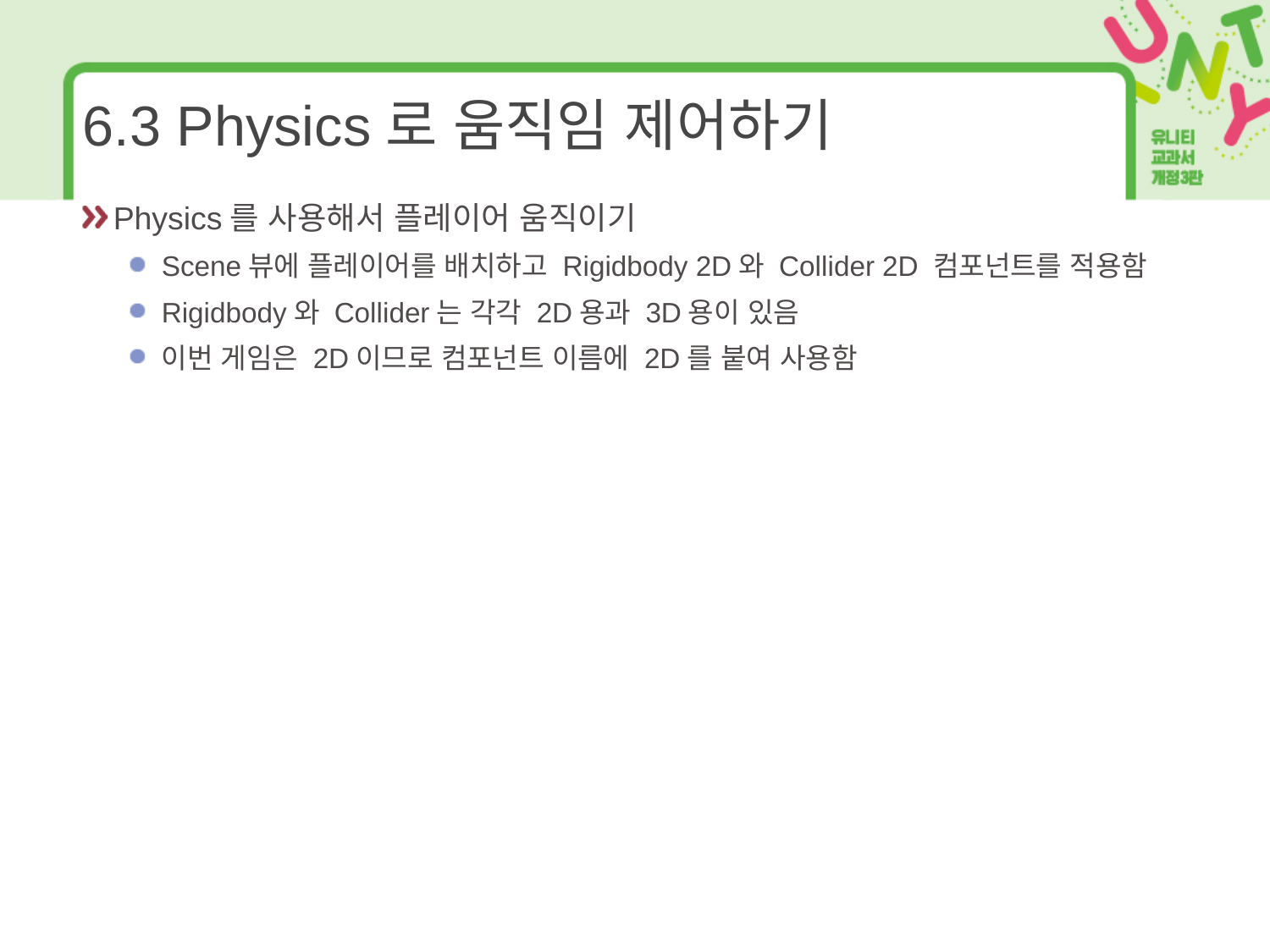

# 6.3 Physics로 움직임 제어하기
Physics를 사용해서 플레이어 움직이기
Scene뷰에 플레이어를 배치하고 Rigidbody 2D와 Collider 2D 컴포넌트를 적용함
Rigidbody와 Collider는 각각 2D용과 3D용이 있음
이번 게임은 2D이므로 컴포넌트 이름에 2D를 붙여 사용함